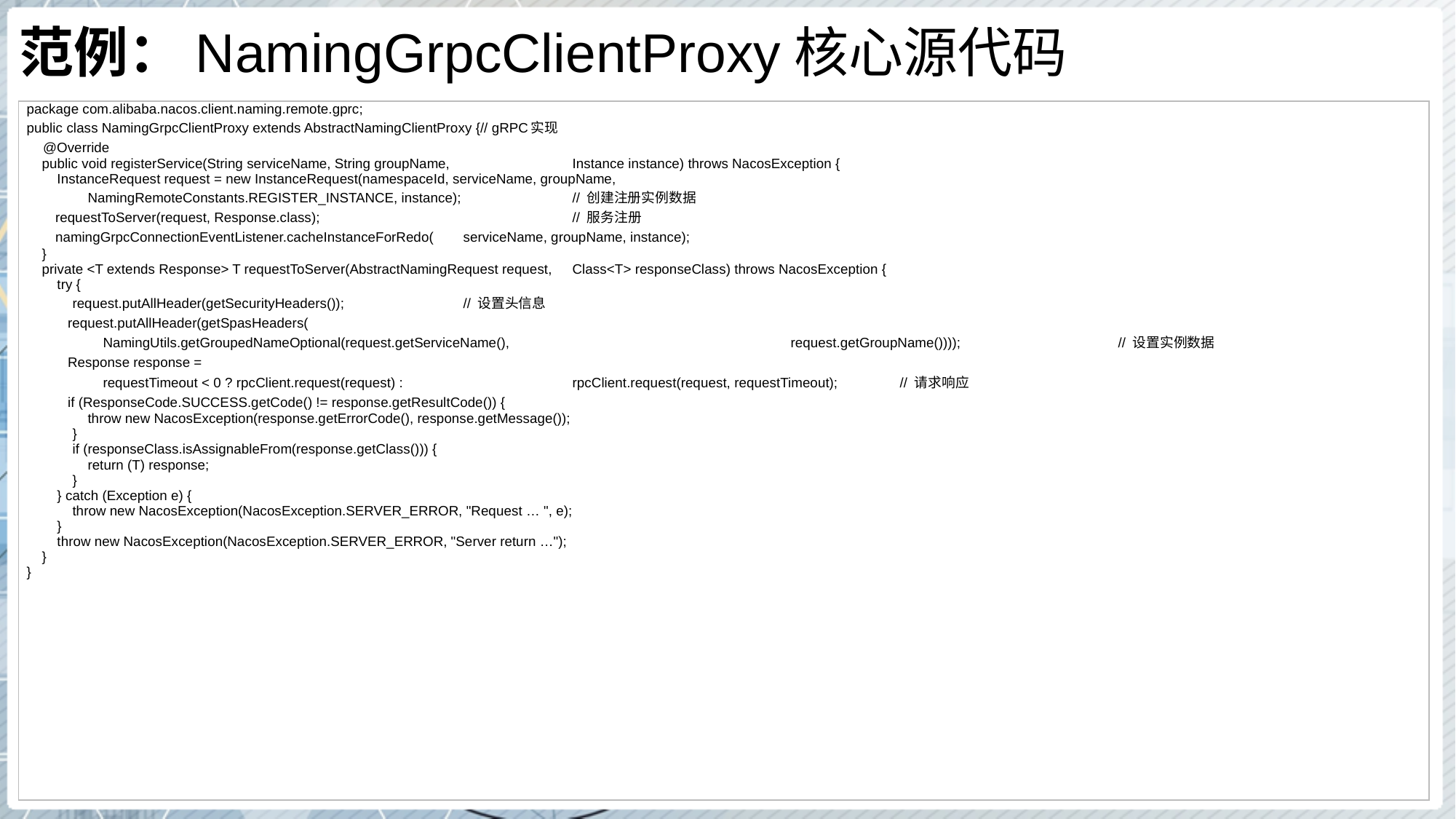

# 范例：NamingGrpcClientProxy核心源代码
| package com.alibaba.nacos.client.naming.remote.gprc; public class NamingGrpcClientProxy extends AbstractNamingClientProxy {// gRPC实现 @Override public void registerService(String serviceName, String groupName, Instance instance) throws NacosException { InstanceRequest request = new InstanceRequest(namespaceId, serviceName, groupName, NamingRemoteConstants.REGISTER\_INSTANCE, instance); // 创建注册实例数据 requestToServer(request, Response.class); // 服务注册 namingGrpcConnectionEventListener.cacheInstanceForRedo( serviceName, groupName, instance); } private <T extends Response> T requestToServer(AbstractNamingRequest request, Class<T> responseClass) throws NacosException { try { request.putAllHeader(getSecurityHeaders()); // 设置头信息 request.putAllHeader(getSpasHeaders( NamingUtils.getGroupedNameOptional(request.getServiceName(), request.getGroupName()))); // 设置实例数据 Response response = requestTimeout < 0 ? rpcClient.request(request) : rpcClient.request(request, requestTimeout); // 请求响应 if (ResponseCode.SUCCESS.getCode() != response.getResultCode()) { throw new NacosException(response.getErrorCode(), response.getMessage()); } if (responseClass.isAssignableFrom(response.getClass())) { return (T) response; } } catch (Exception e) { throw new NacosException(NacosException.SERVER\_ERROR, "Request … ", e); } throw new NacosException(NacosException.SERVER\_ERROR, "Server return …"); } } |
| --- |